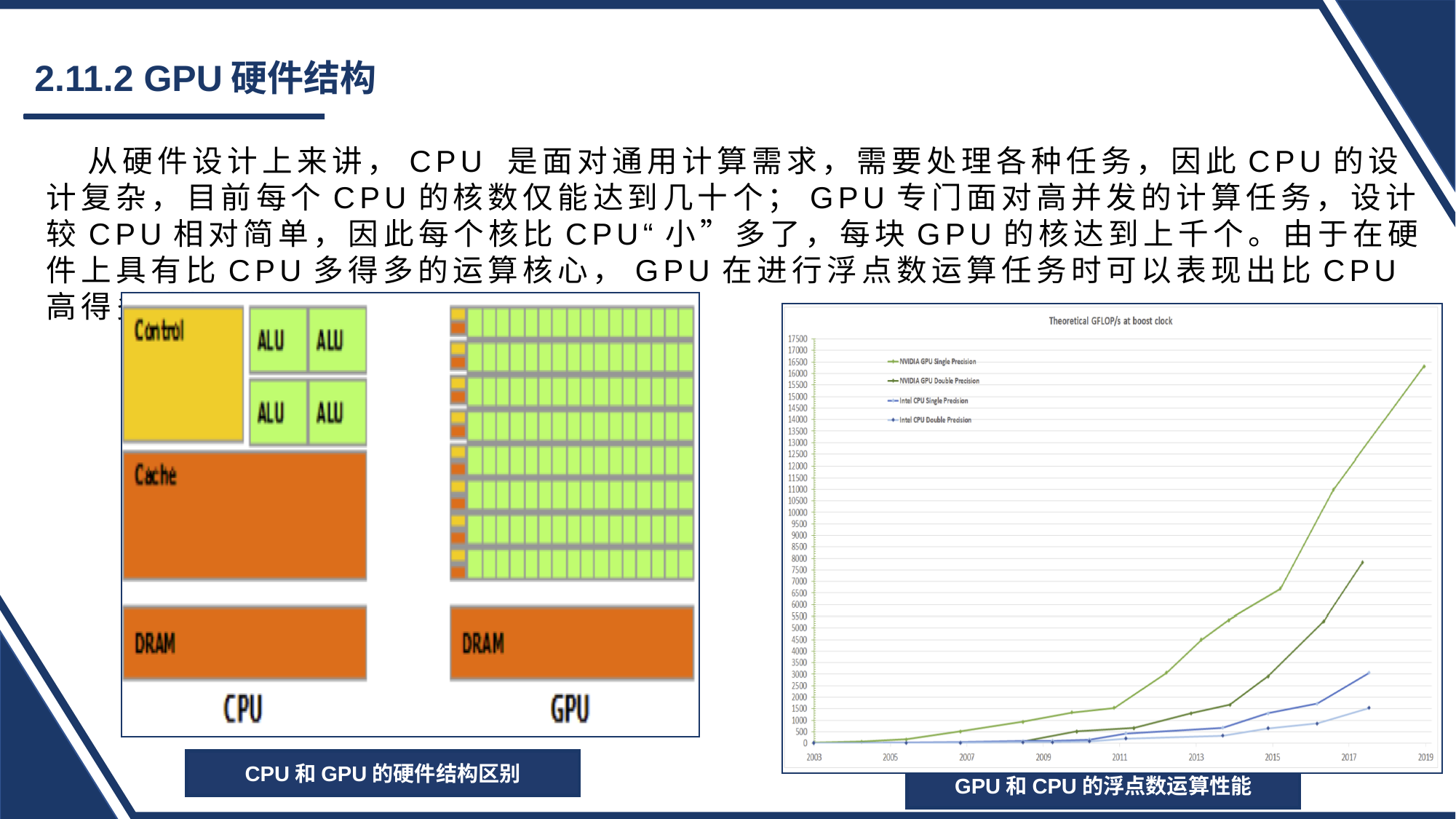

# 2.11.2 GPU硬件结构
   从硬件设计上来讲，CPU 是面对通用计算需求，需要处理各种任务，因此CPU的设计复杂，目前每个CPU的核数仅能达到几十个；GPU专门面对高并发的计算任务，设计较CPU相对简单，因此每个核比CPU“小”多了，每块GPU的核达到上千个。由于在硬件上具有比CPU多得多的运算核心，GPU在进行浮点数运算任务时可以表现出比CPU高得多的性能。

CPU和GPU的硬件结构区别

GPU和CPU的浮点数运算性能